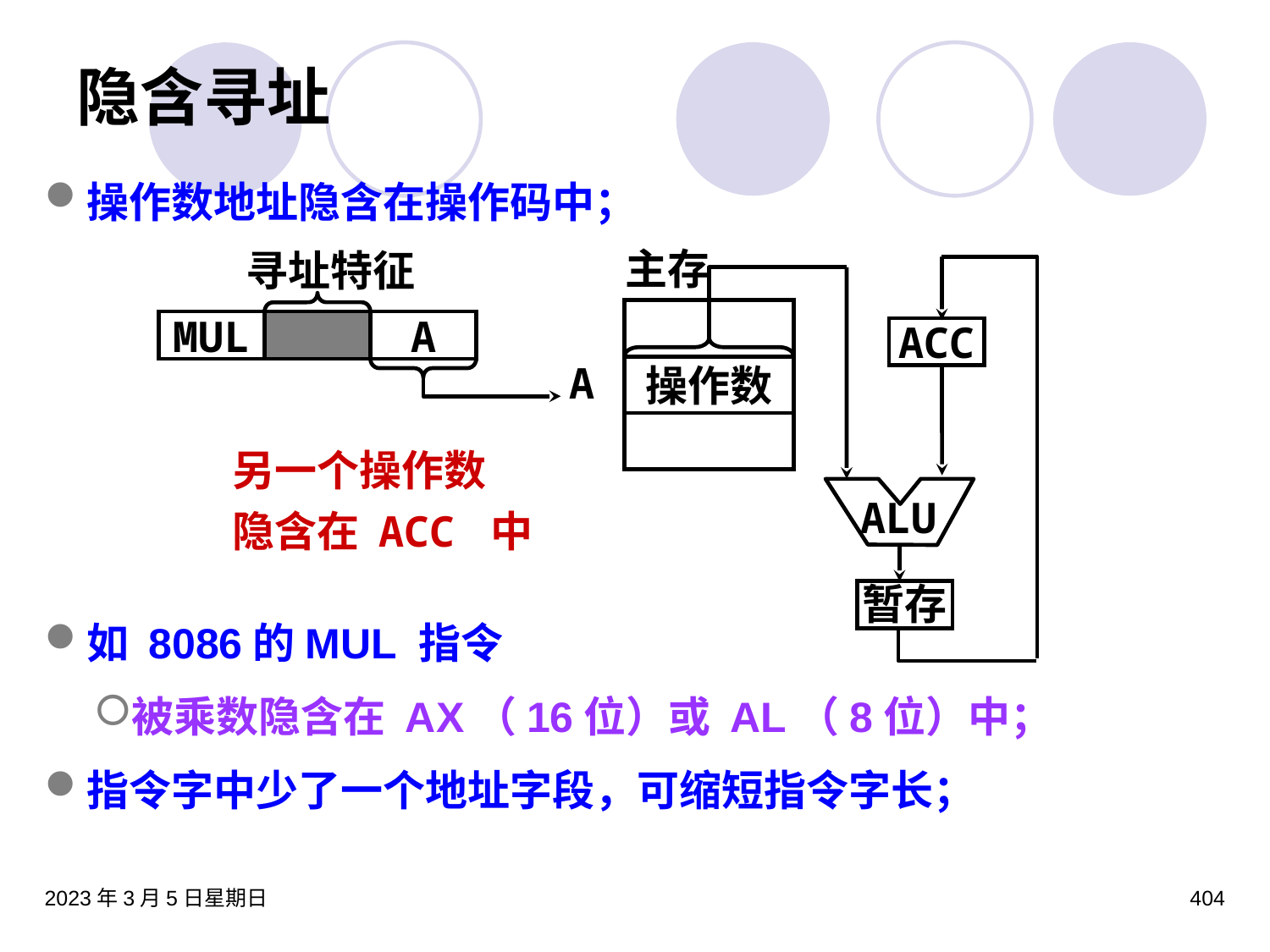

# 隐含寻址
操作数地址隐含在操作码中；

如 8086的MUL 指令
被乘数隐含在 AX（16位）或 AL（8位）中；
指令字中少了一个地址字段，可缩短指令字长；
主存

操作数

寻址特征

MUL

A

ACC
A

另一个操作数
隐含在 ACC 中

ALU

暂存

2023年3月5日星期日
404